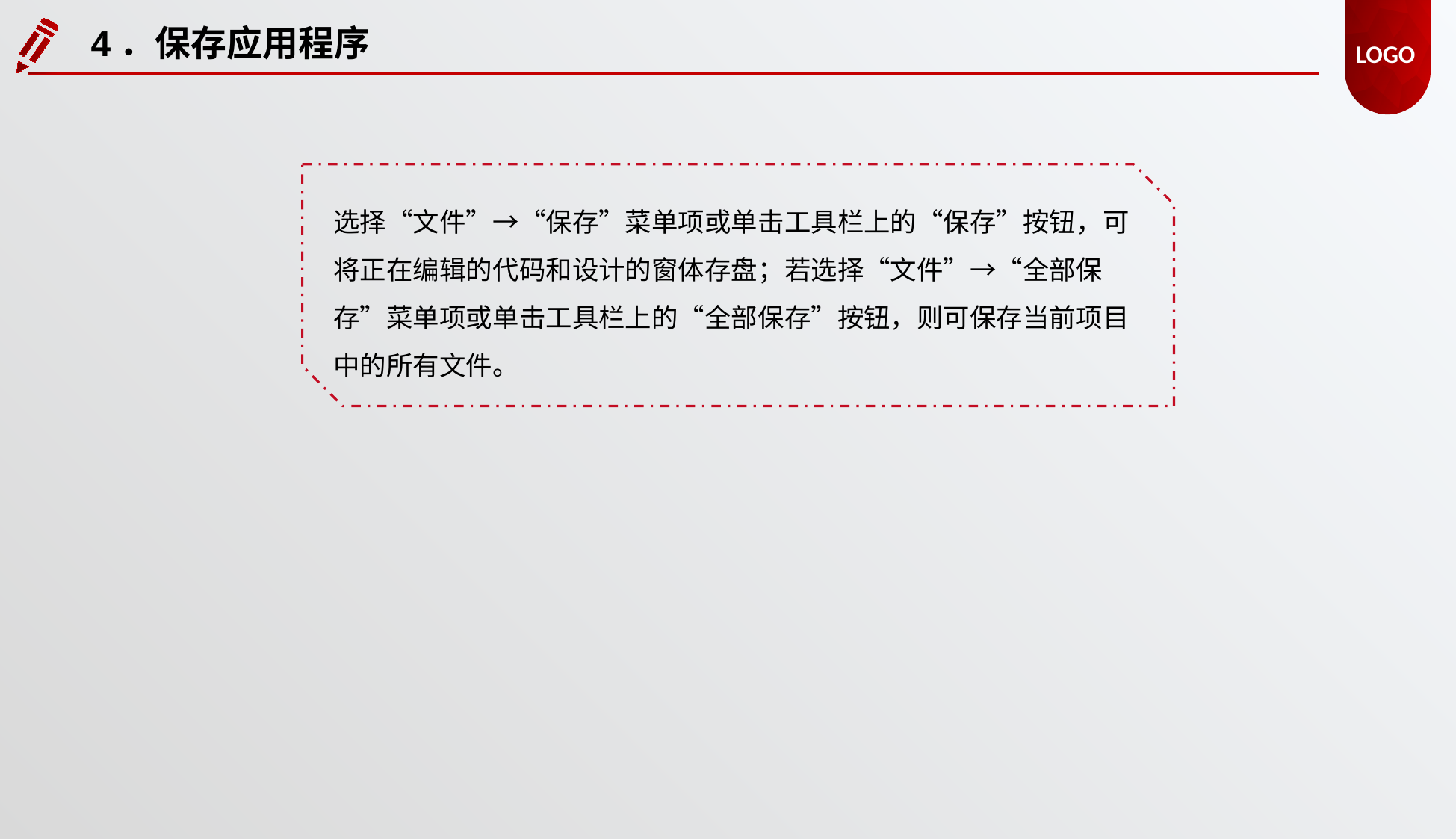

4．保存应用程序
选择“文件”→“保存”菜单项或单击工具栏上的“保存”按钮，可将正在编辑的代码和设计的窗体存盘；若选择“文件”→“全部保存”菜单项或单击工具栏上的“全部保存”按钮，则可保存当前项目中的所有文件。